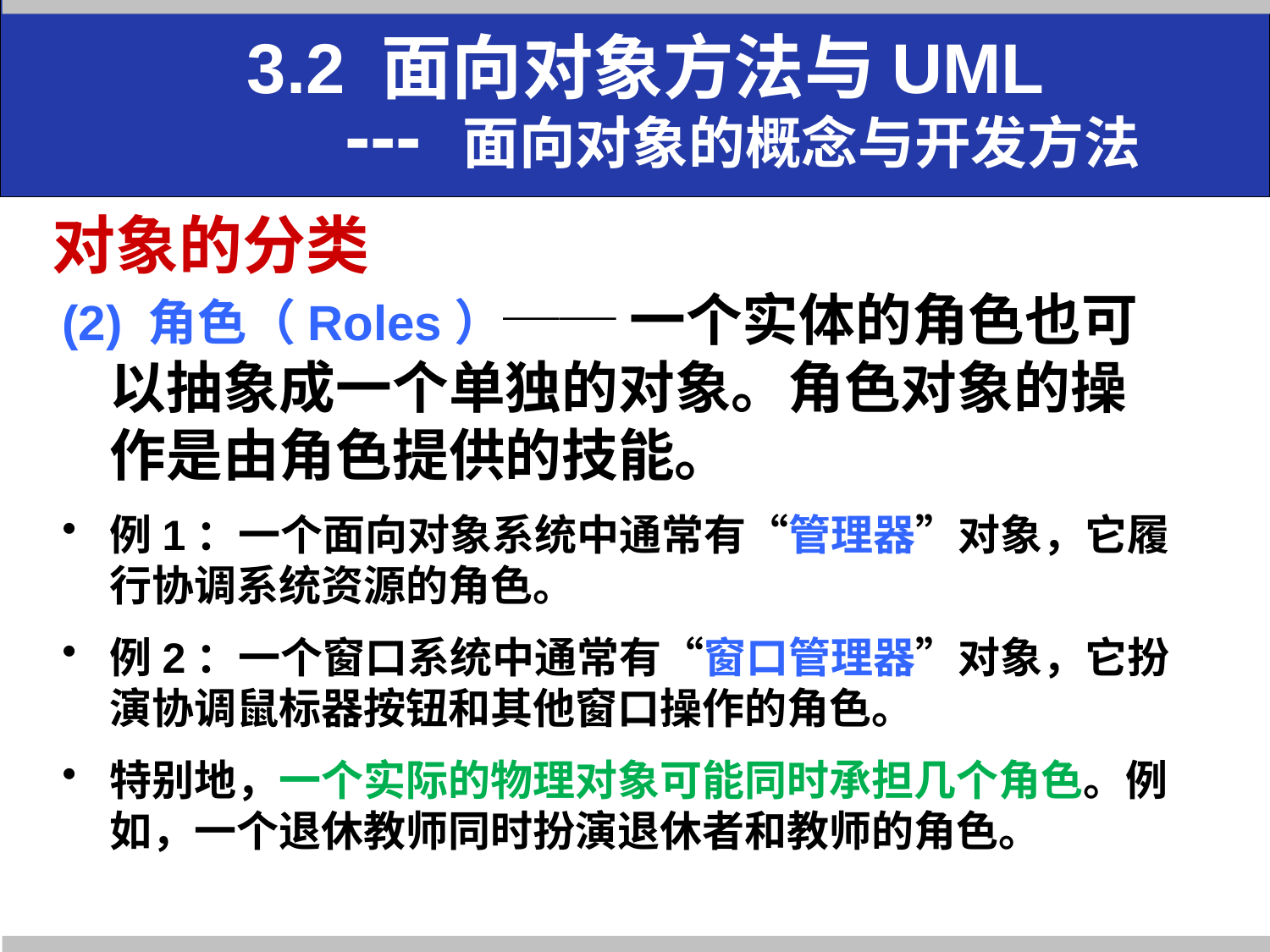

3.2 面向对象方法与UML
          --- 面向对象的概念与开发方法
# 对象的分类
(2) 角色（Roles）── 一个实体的角色也可以抽象成一个单独的对象。角色对象的操作是由角色提供的技能。
例1：一个面向对象系统中通常有“管理器”对象，它履行协调系统资源的角色。
例2：一个窗口系统中通常有“窗口管理器”对象，它扮演协调鼠标器按钮和其他窗口操作的角色。
特别地，一个实际的物理对象可能同时承担几个角色。例如，一个退休教师同时扮演退休者和教师的角色。
273